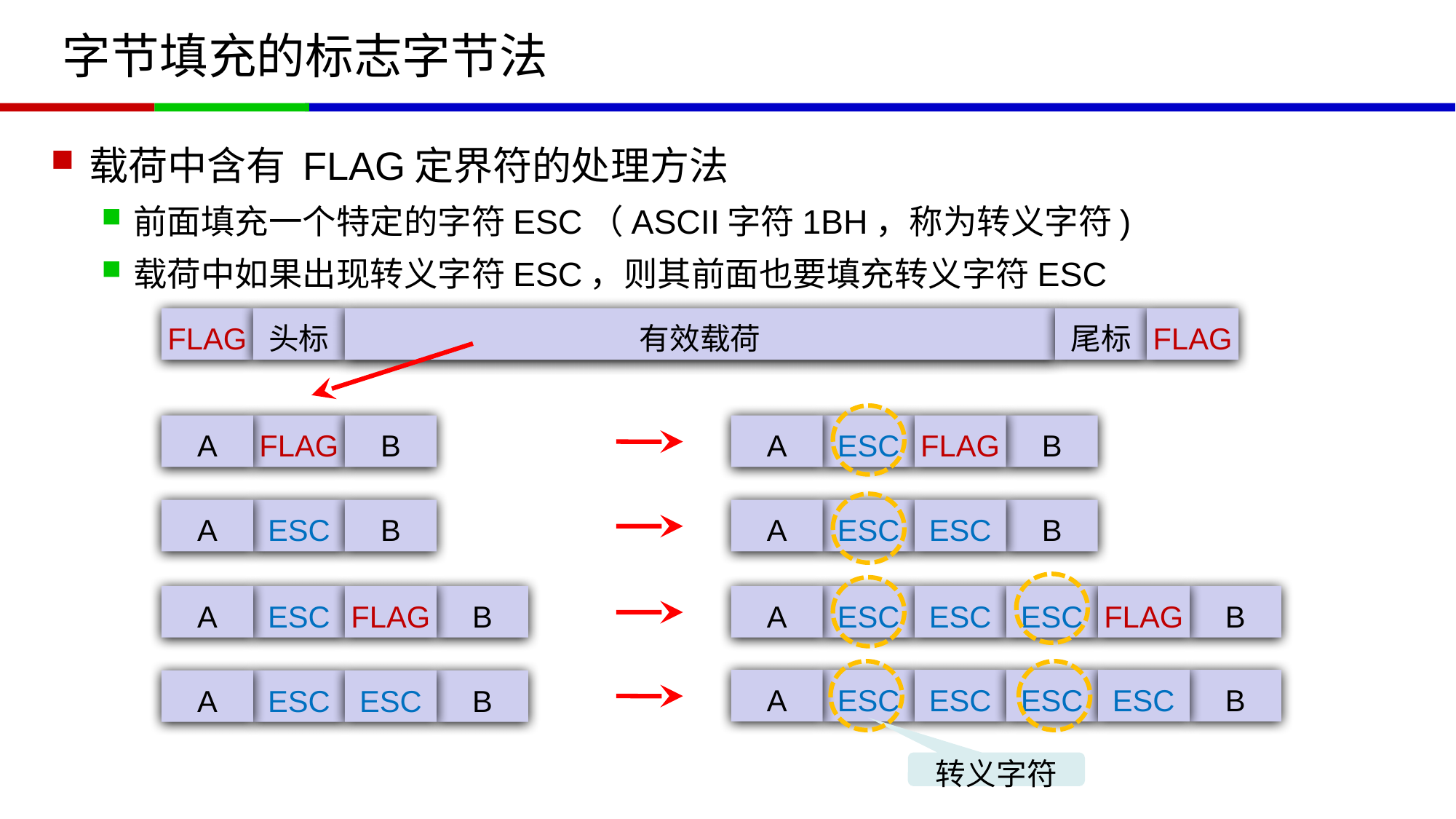

# 字节填充的标志字节法
载荷中含有 FLAG定界符的处理方法
前面填充一个特定的字符ESC（ASCII字符1BH，称为转义字符)
载荷中如果出现转义字符ESC，则其前面也要填充转义字符ESC

FLAG
头标
有效载荷
尾标
FLAG

A
FLAG
B
A
ESC
FLAG
B

A
ESC
B
A
ESC
ESC
B

A
ESC
FLAG
B
A
ESC
ESC
B
ESC
FLAG

A
ESC
ESC
B
ESC
ESC
A
ESC
ESC
B

转义字符
17